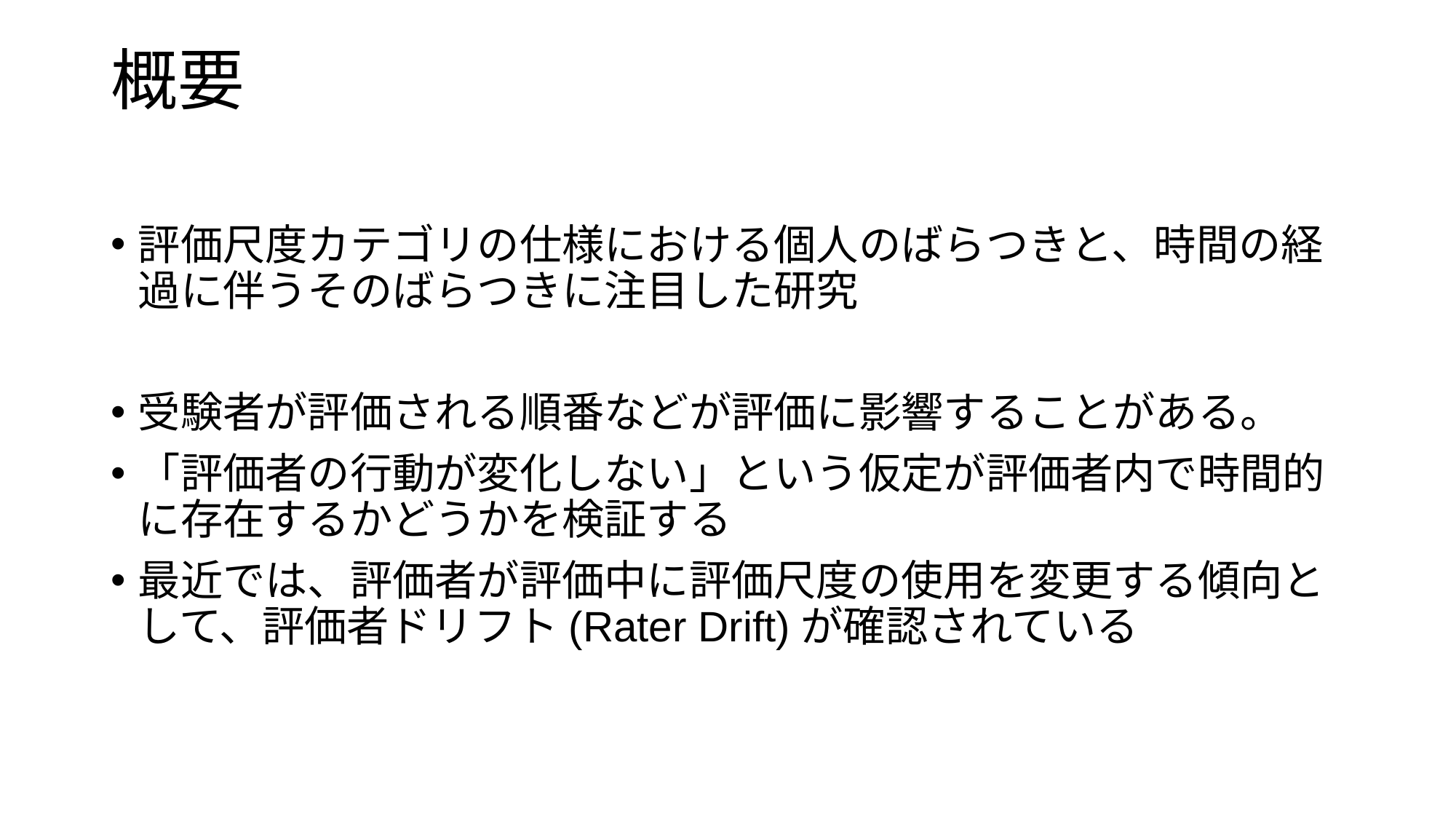

# 概要
評価尺度カテゴリの仕様における個人のばらつきと、時間の経過に伴うそのばらつきに注目した研究

受験者が評価される順番などが評価に影響することがある。
「評価者の行動が変化しない」という仮定が評価者内で時間的に存在するかどうかを検証する
最近では、評価者が評価中に評価尺度の使用を変更する傾向として、評価者ドリフト(Rater Drift)が確認されている